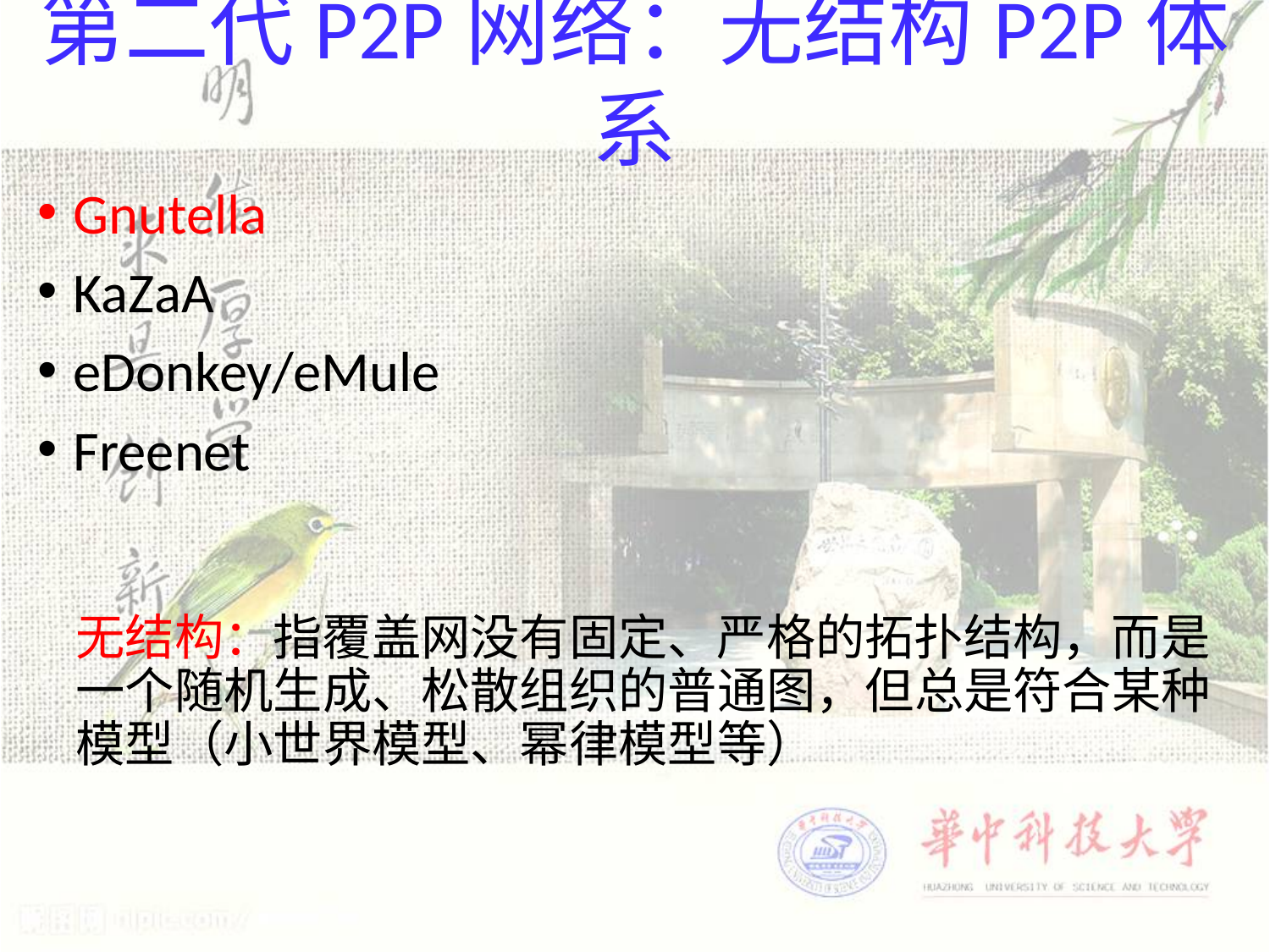

# 第二代P2P网络：无结构P2P体系
Gnutella
KaZaA
eDonkey/eMule
Freenet
无结构：指覆盖网没有固定、严格的拓扑结构，而是一个随机生成、松散组织的普通图，但总是符合某种模型（小世界模型、幂律模型等）